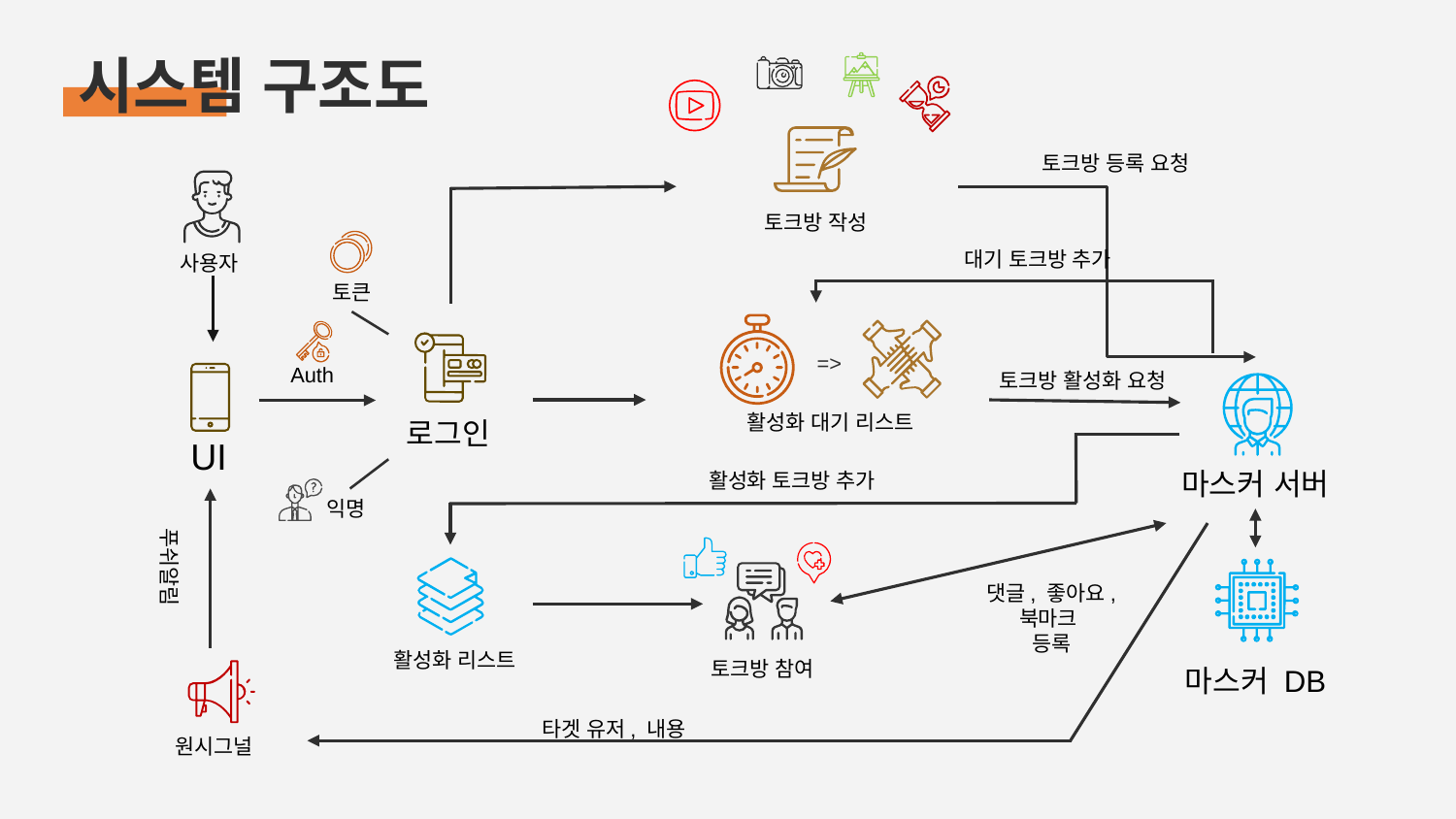

# 시스템 구조도

토크방 등록 요청

토크방 작성

대기 토크방 추가
사용자
토큰

=>
Auth
토크방 활성화 요청

활성화 대기 리스트
로그인
UI
마스커 서버
활성화 토크방 추가

익명
 푸쉬알림

댓글, 좋아요, 북마크
등록
활성화 리스트
토크방 참여
마스커 DB

타겟 유저, 내용
원시그널